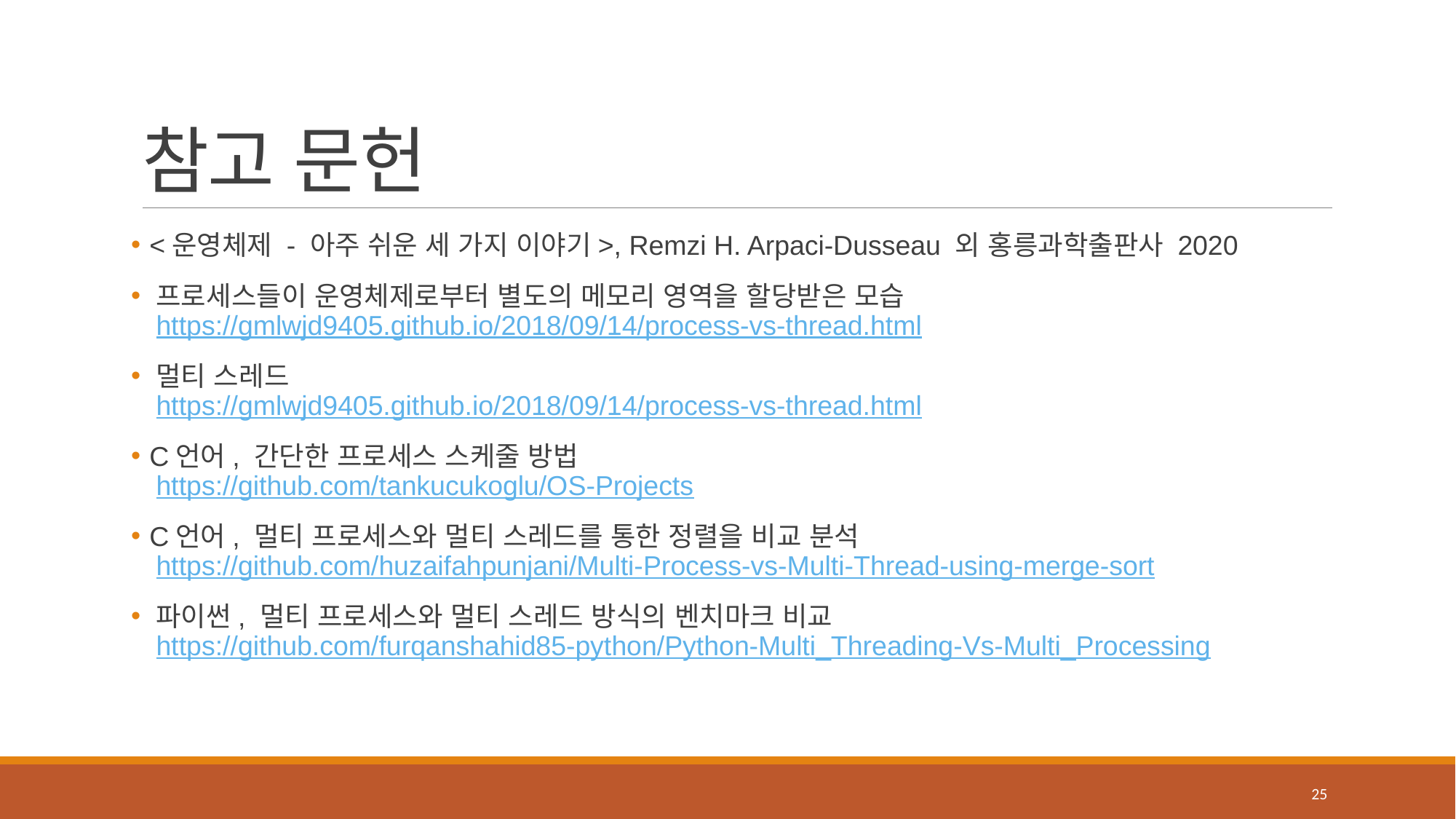

# 참고 문헌
 <운영체제 - 아주 쉬운 세 가지 이야기>, Remzi H. Arpaci-Dusseau 외 홍릉과학출판사 2020
 프로세스들이 운영체제로부터 별도의 메모리 영역을 할당받은 모습
 https://gmlwjd9405.github.io/2018/09/14/process-vs-thread.html
 멀티 스레드
 https://gmlwjd9405.github.io/2018/09/14/process-vs-thread.html
 C언어, 간단한 프로세스 스케줄 방법
 https://github.com/tankucukoglu/OS-Projects
 C언어, 멀티 프로세스와 멀티 스레드를 통한 정렬을 비교 분석
 https://github.com/huzaifahpunjani/Multi-Process-vs-Multi-Thread-using-merge-sort
 파이썬, 멀티 프로세스와 멀티 스레드 방식의 벤치마크 비교
 https://github.com/furqanshahid85-python/Python-Multi_Threading-Vs-Multi_Processing

25